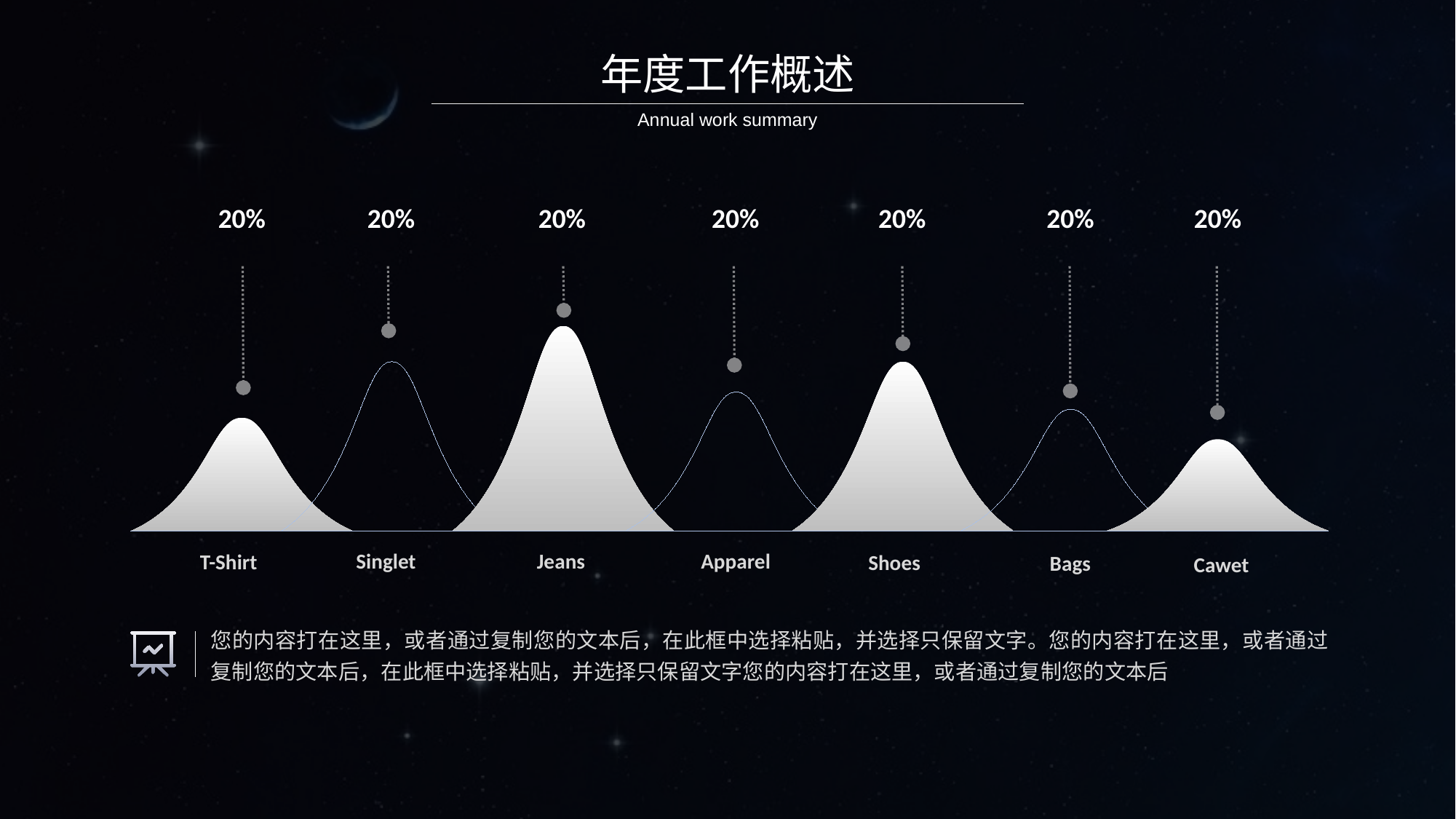

年度工作概述
Annual work summary
20%
20%
20%
20%
20%
20%
20%

Singlet
Jeans
Apparel
T-Shirt
Shoes
Bags
Cawet
您的内容打在这里，或者通过复制您的文本后，在此框中选择粘贴，并选择只保留文字。您的内容打在这里，或者通过复制您的文本后，在此框中选择粘贴，并选择只保留文字您的内容打在这里，或者通过复制您的文本后